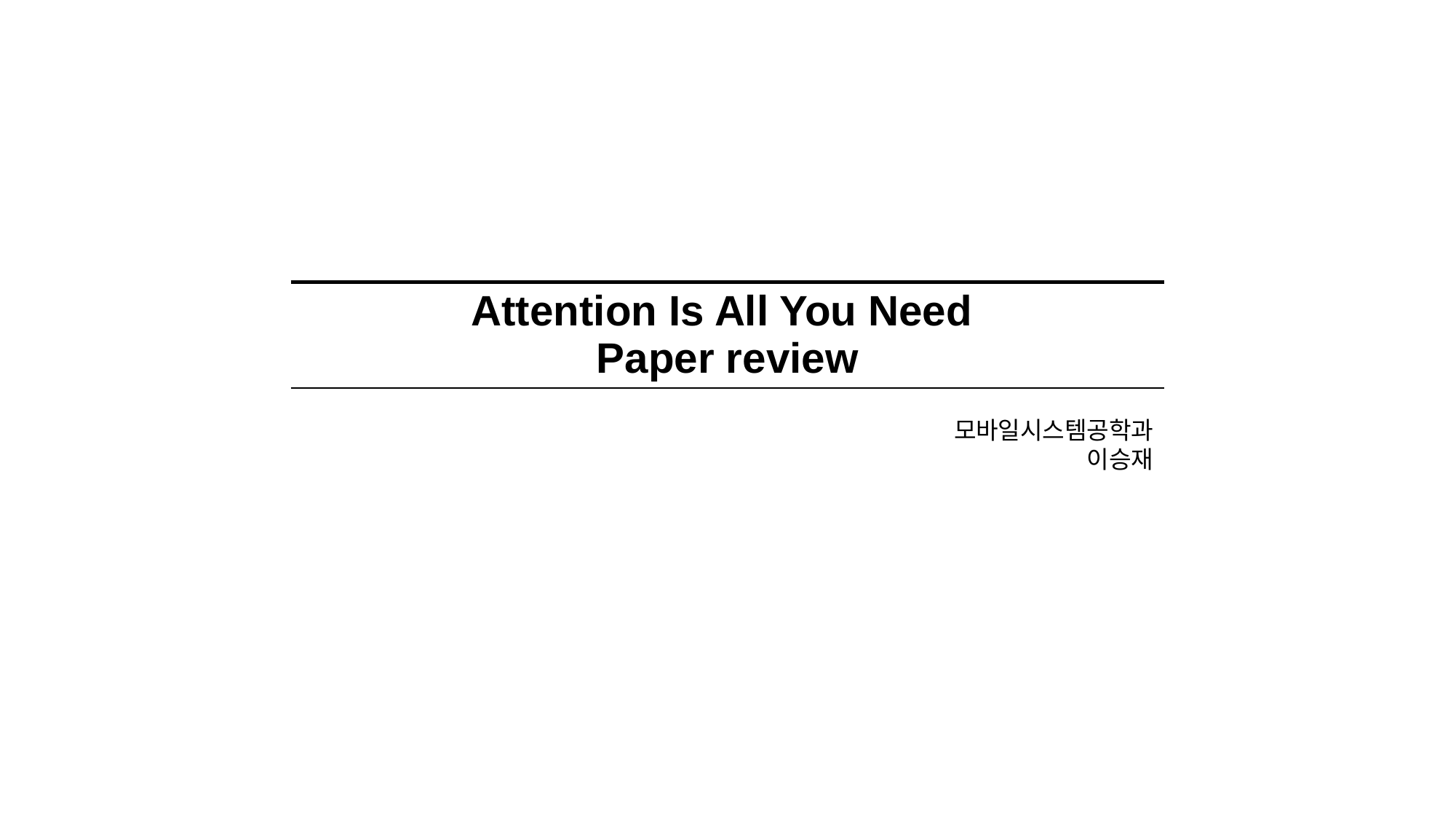

| Attention Is All You Need Paper review |
| --- |
모바일시스템공학과
이승재